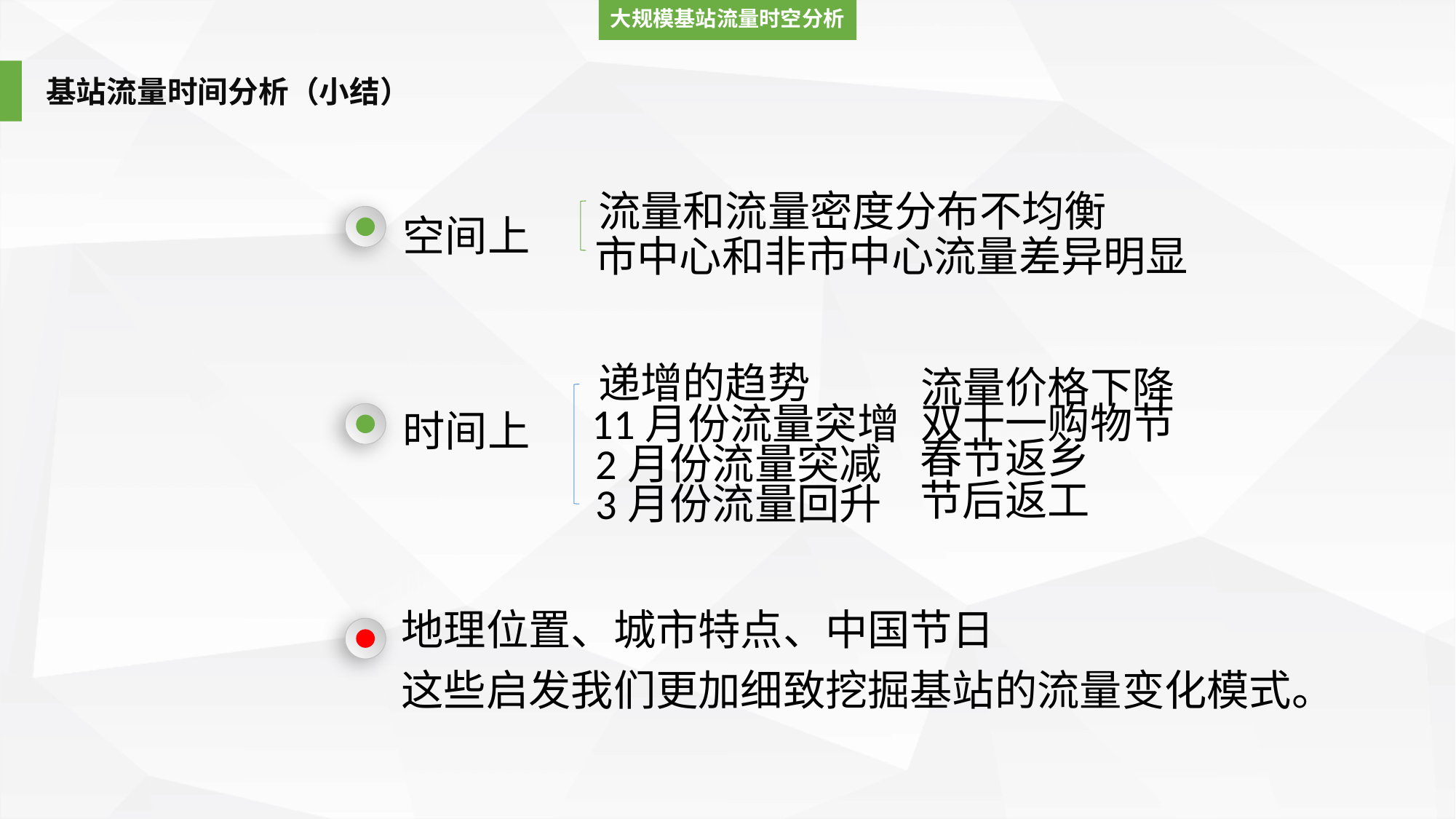

大规模基站流量时空分析

基站流量时间分析（小结）
流量和流量密度分布不均衡

市中心和非市中心流量差异明显
空间上

递增的趋势
11月份流量突增
2月份流量突减
3月份流量回升

流量价格下降
双十一购物节
春节返乡
节后返工
时间上

地理位置、城市特点、中国节日

这些启发我们更加细致挖掘基站的流量变化模式。